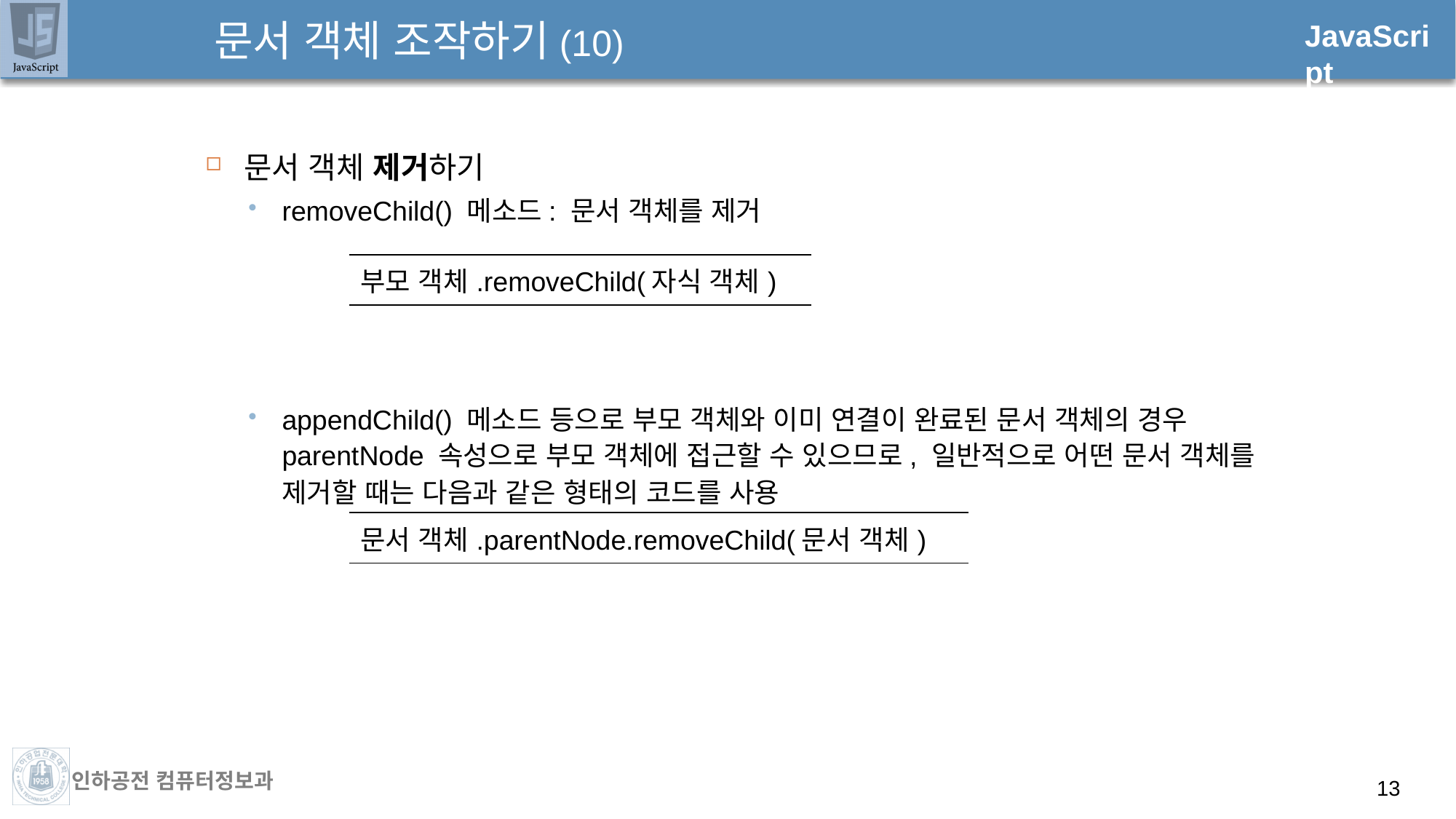

# 문서 객체 조작하기(10)
문서 객체 제거하기
removeChild() 메소드: 문서 객체를 제거

appendChild() 메소드 등으로 부모 객체와 이미 연결이 완료된 문서 객체의 경우 parentNode 속성으로 부모 객체에 접근할 수 있으므로, 일반적으로 어떤 문서 객체를 제거할 때는 다음과 같은 형태의 코드를 사용
| 부모 객체.removeChild(자식 객체) |
| --- |
| 문서 객체.parentNode.removeChild(문서 객체) |
| --- |